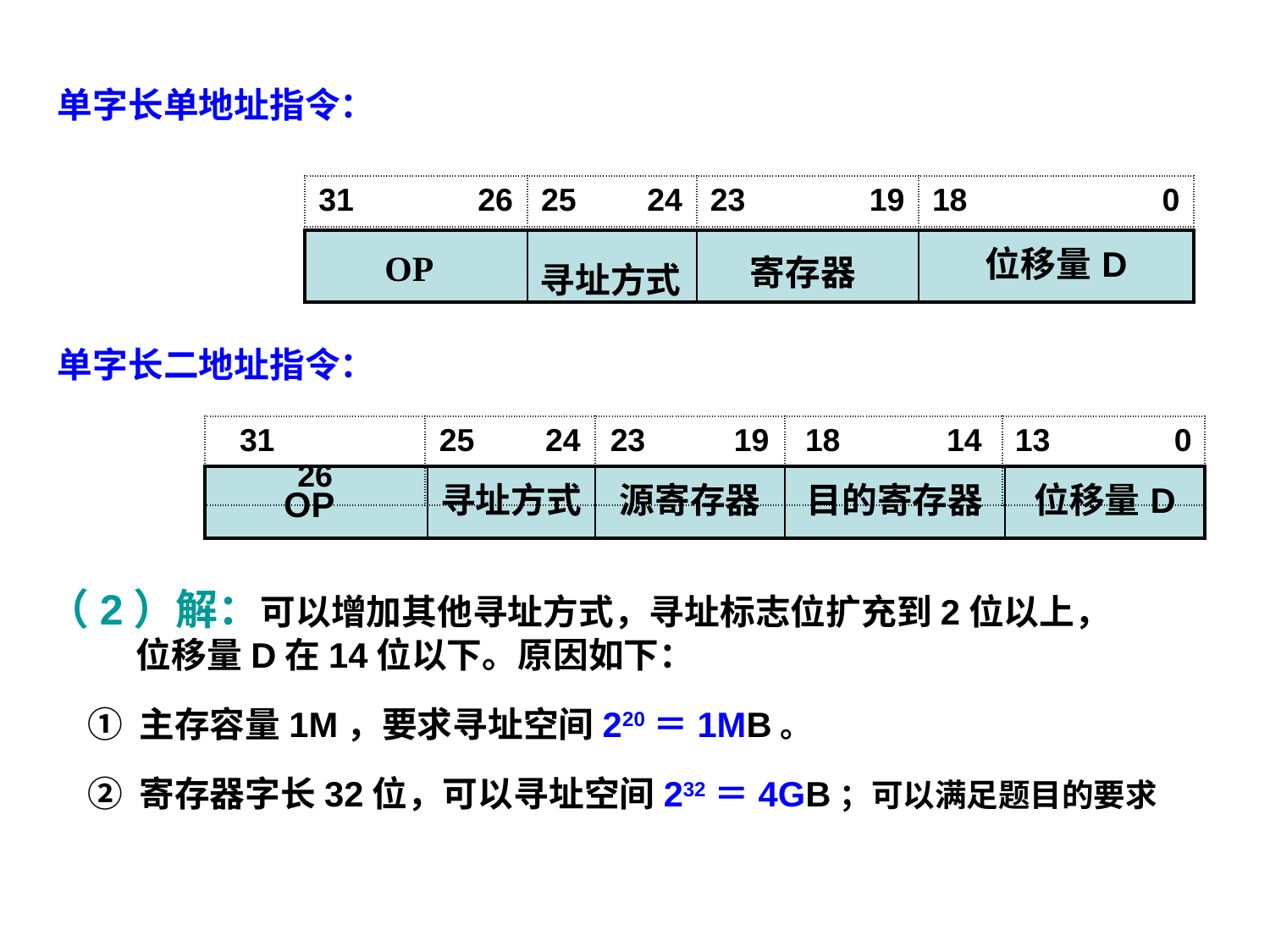

单字长单地址指令：
| 31 26 | 25 24 | 23 19 | 18 0 |
| --- | --- | --- | --- |
| OP | 寻址方式 | 寄存器 | 位移量D |
| --- | --- | --- | --- |
单字长二地址指令：
| 31 26 | 25 24 | 23 19 | 18 14 | 13 0 |
| --- | --- | --- | --- | --- |
| OP | 寻址方式 | 源寄存器 | 目的寄存器 | 位移量D |
| --- | --- | --- | --- | --- |
（2）解：可以增加其他寻址方式，寻址标志位扩充到2位以上，
          位移量D在14位以下。原因如下：
① 主存容量1M，要求寻址空间220＝1MB。
② 寄存器字长32位，可以寻址空间232＝4GB；可以满足题目的要求